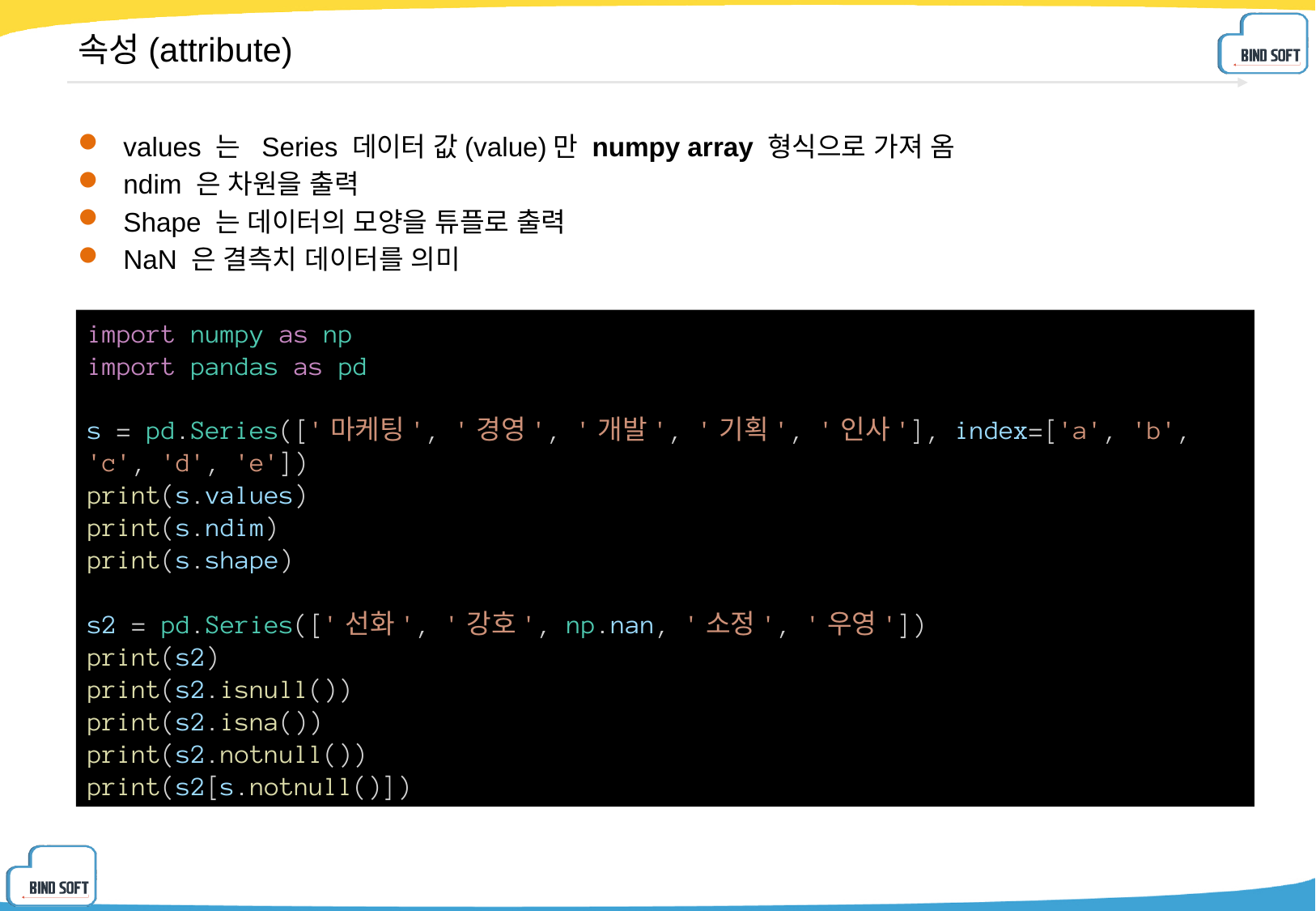

# 속성(attribute)
values 는  Series 데이터 값(value)만 numpy array 형식으로 가져 옴
ndim 은 차원을 출력
Shape 는 데이터의 모양을 튜플로 출력
NaN 은 결측치 데이터를 의미
import numpy as np
import pandas as pd
s = pd.Series(['마케팅', '경영', '개발', '기획', '인사'], index=['a', 'b', 'c', 'd', 'e'])
print(s.values)
print(s.ndim)
print(s.shape)
s2 = pd.Series(['선화', '강호', np.nan, '소정', '우영'])
print(s2)
print(s2.isnull())
print(s2.isna())
print(s2.notnull())
print(s2[s.notnull()])